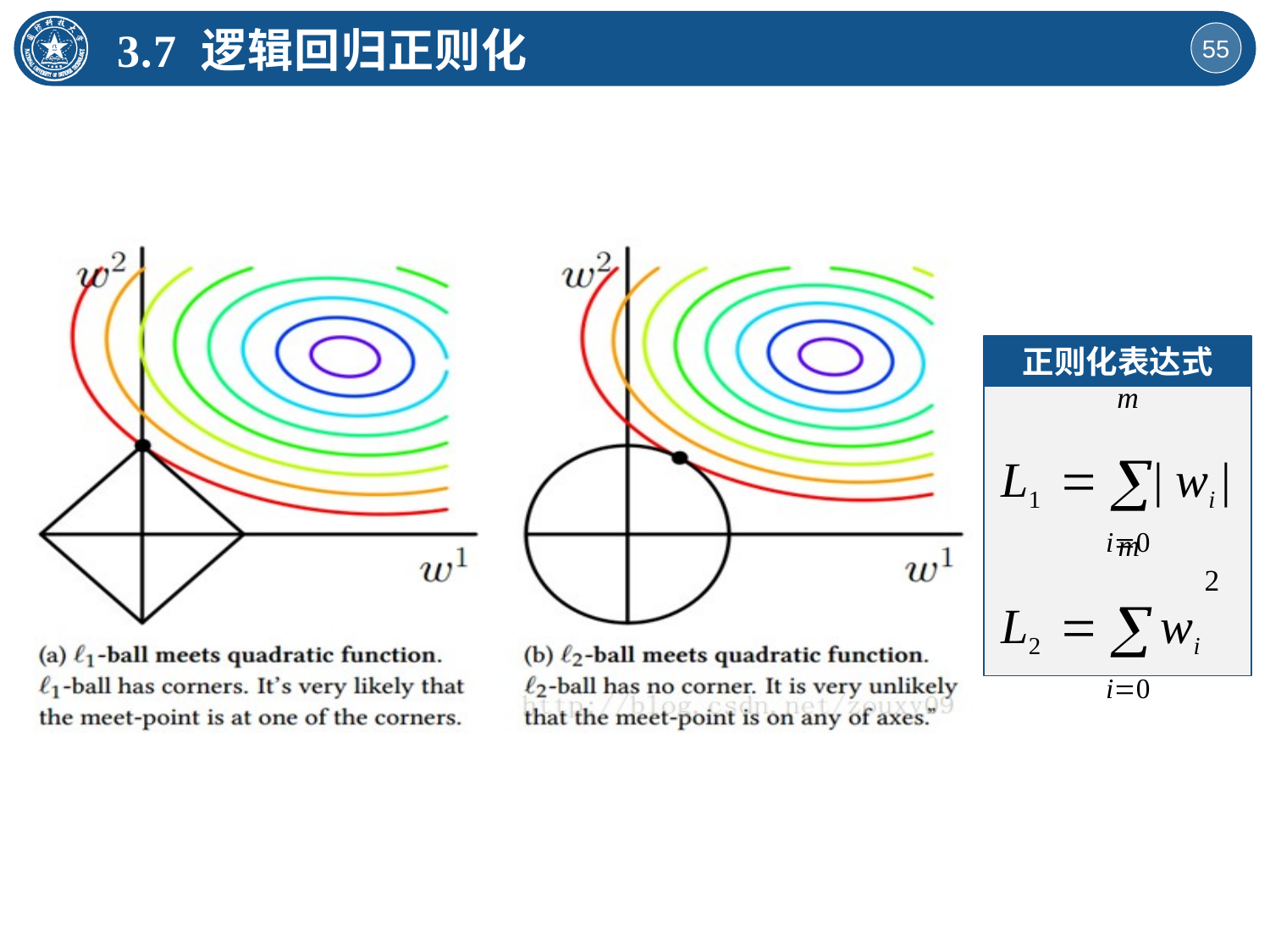

3.7 逻辑回归正则化

正则化表达式
m
L1   = ∑| wi |
               i=0
m
L2   = ∑ wi
               i=0
2